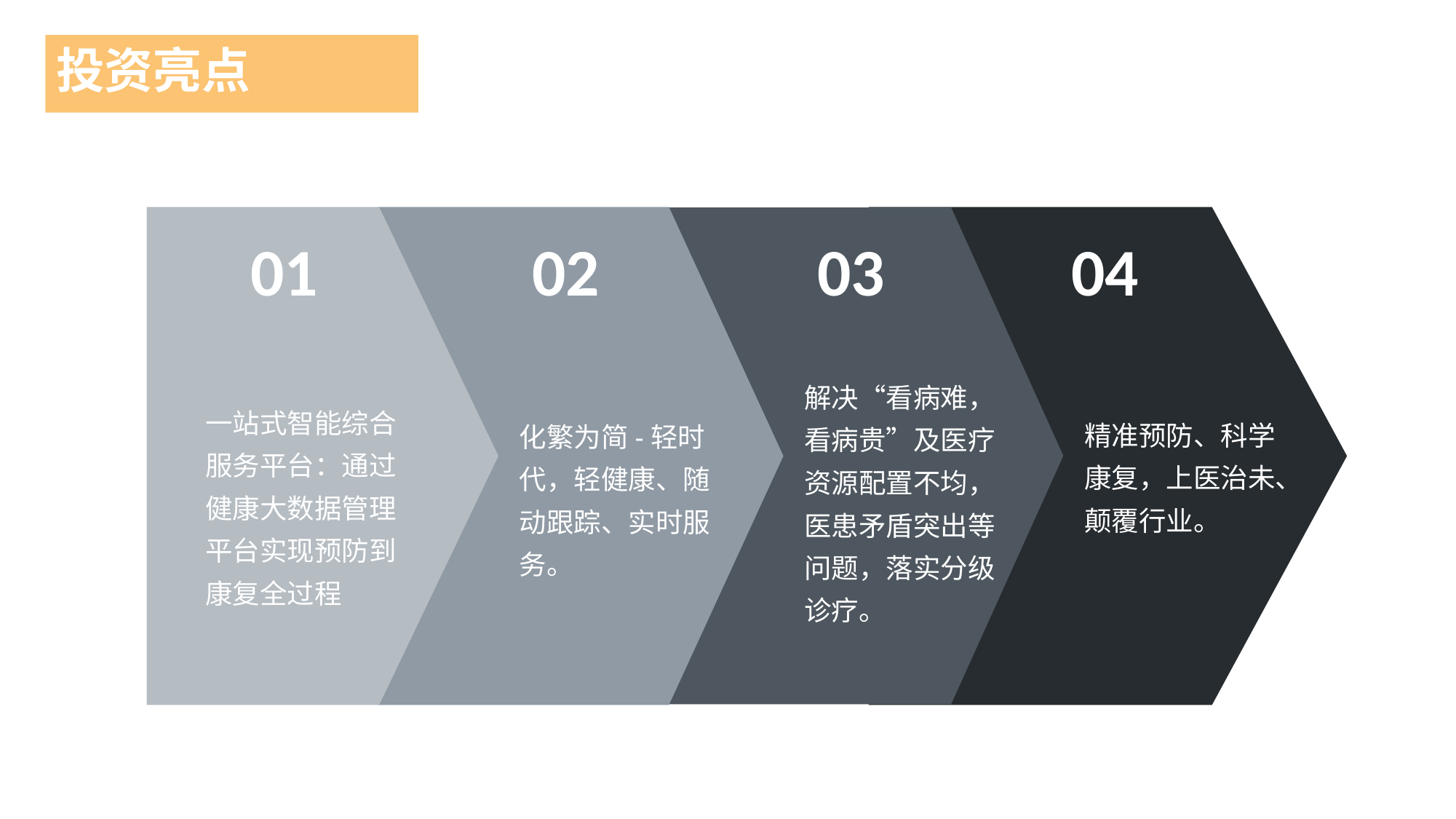

投资亮点

01
02
03
04
解决“看病难，看病贵”及医疗资源配置不均，医患矛盾突出等问题，落实分级诊疗。
一站式智能综合服务平台：通过健康大数据管理平台实现预防到康复全过程
精准预防、科学康复，上医治未、颠覆行业。
化繁为简-轻时代，轻健康、随动跟踪、实时服务。